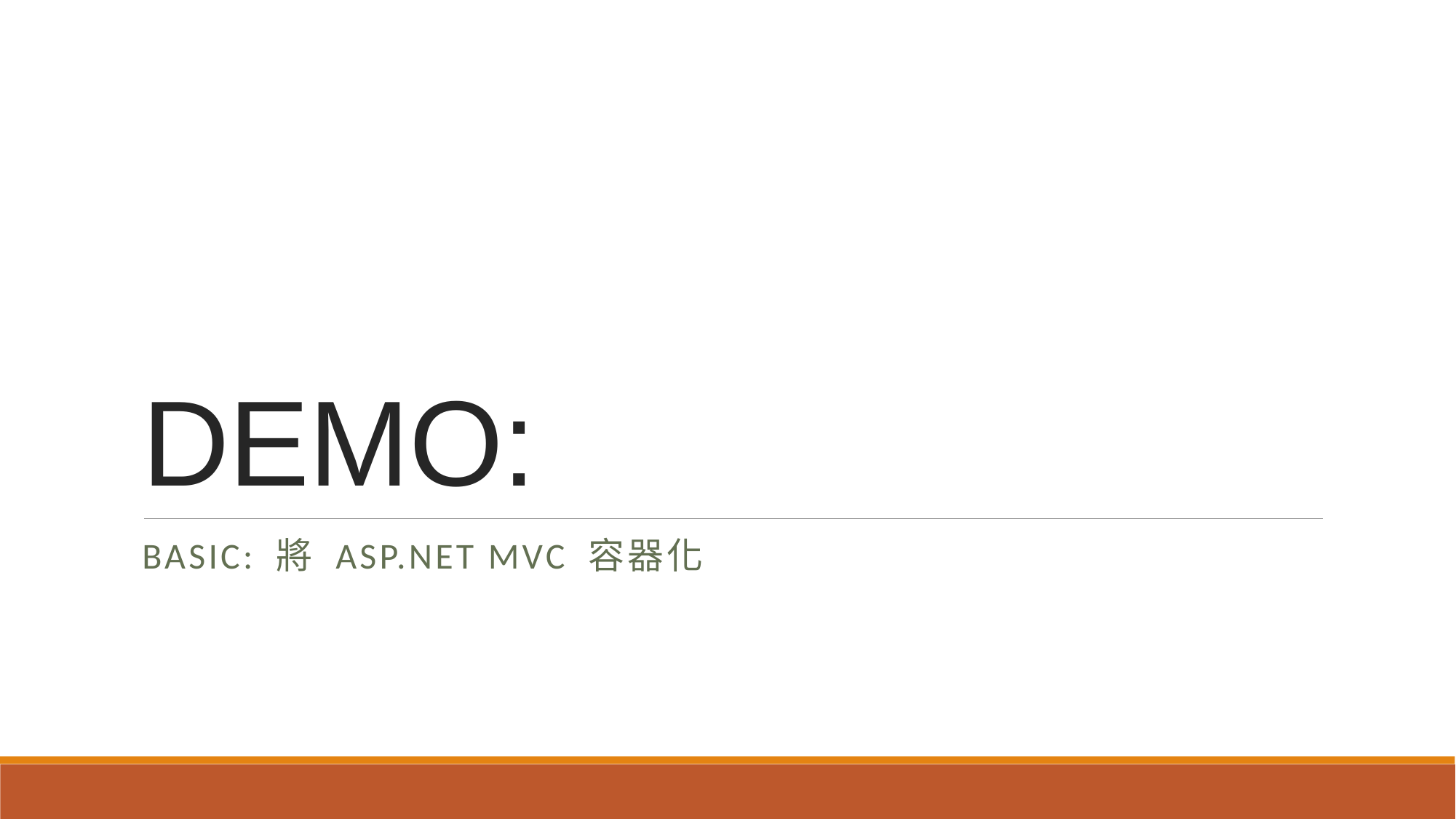

# DEMO:
Basic: 將 asp.net mvc 容器化